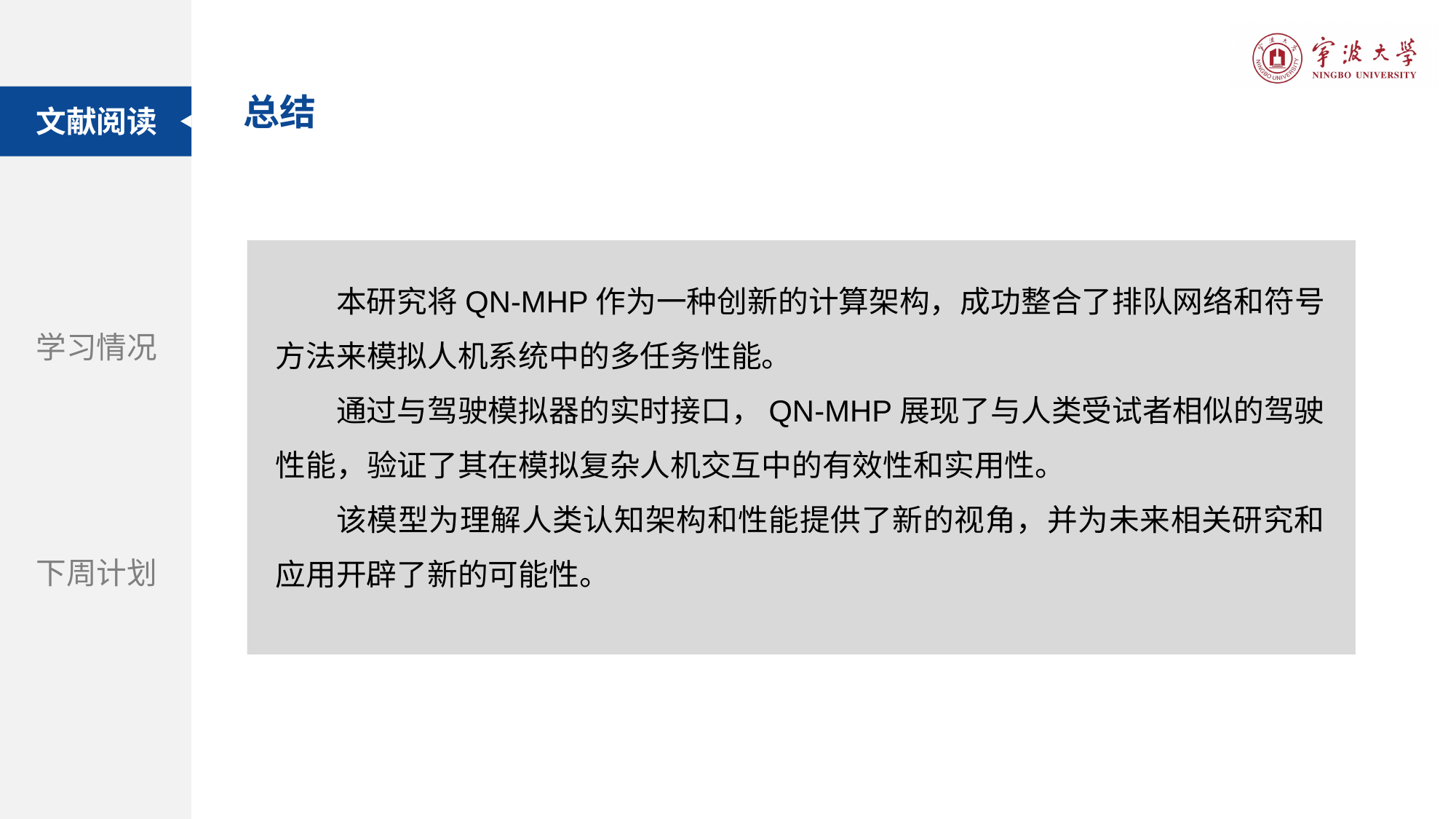

总结

文献阅读
题目：自动驾驶汽车和街道设计：使用虚拟现实实验探索中央分隔带在提高行人过街安全性方面的作用

本研究将QN-MHP作为一种创新的计算架构，成功整合了排队网络和符号方法来模拟人机系统中的多任务性能。
通过与驾驶模拟器的实时接口，QN-MHP展现了与人类受试者相似的驾驶性能，验证了其在模拟复杂人机交互中的有效性和实用性。
该模型为理解人类认知架构和性能提供了新的视角，并为未来相关研究和应用开辟了新的可能性。
学习情况
期刊：Accident Analysis and Prevention
下周计划